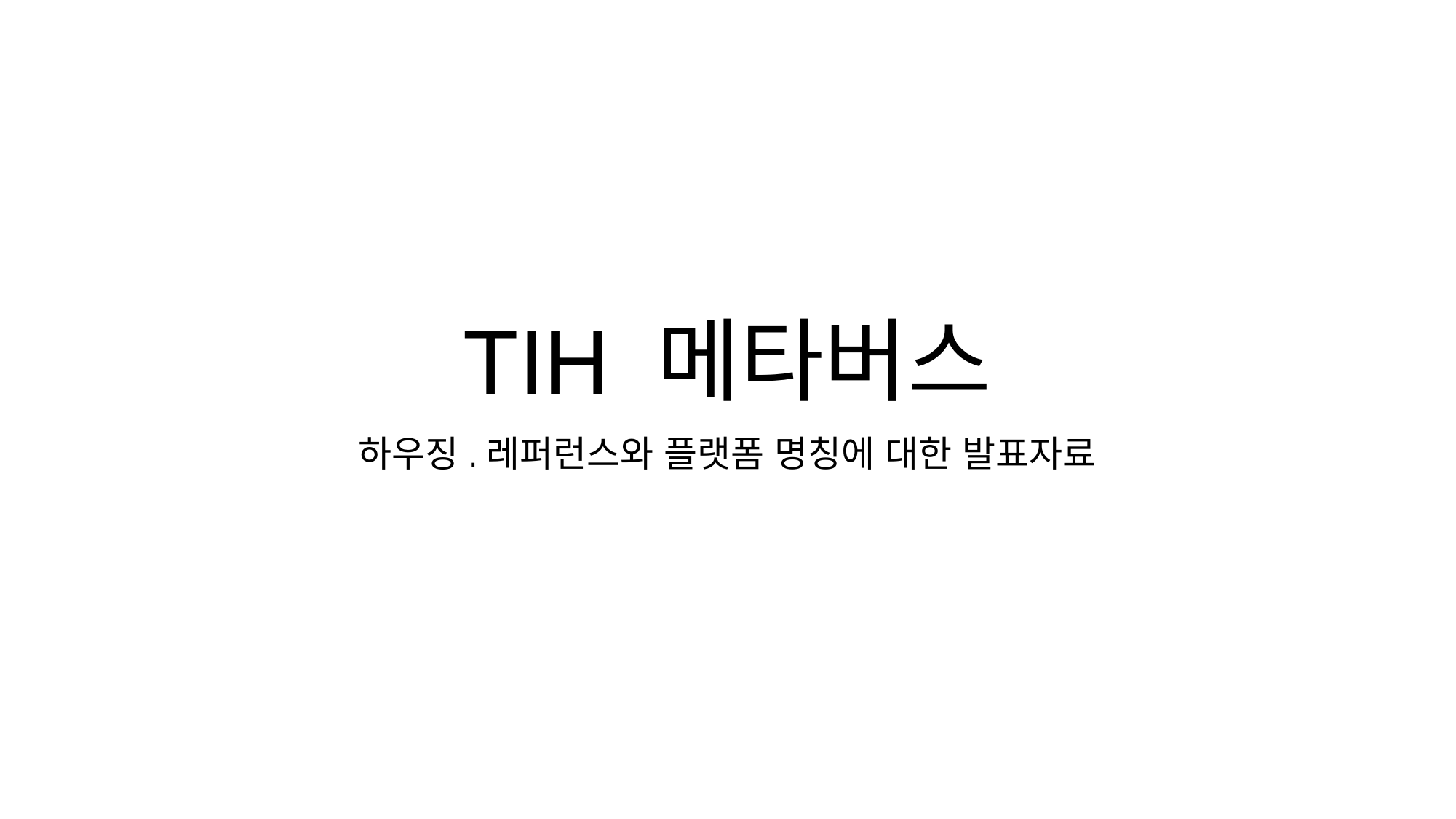

# TIH 메타버스
하우징.레퍼런스와 플랫폼 명칭에 대한 발표자료